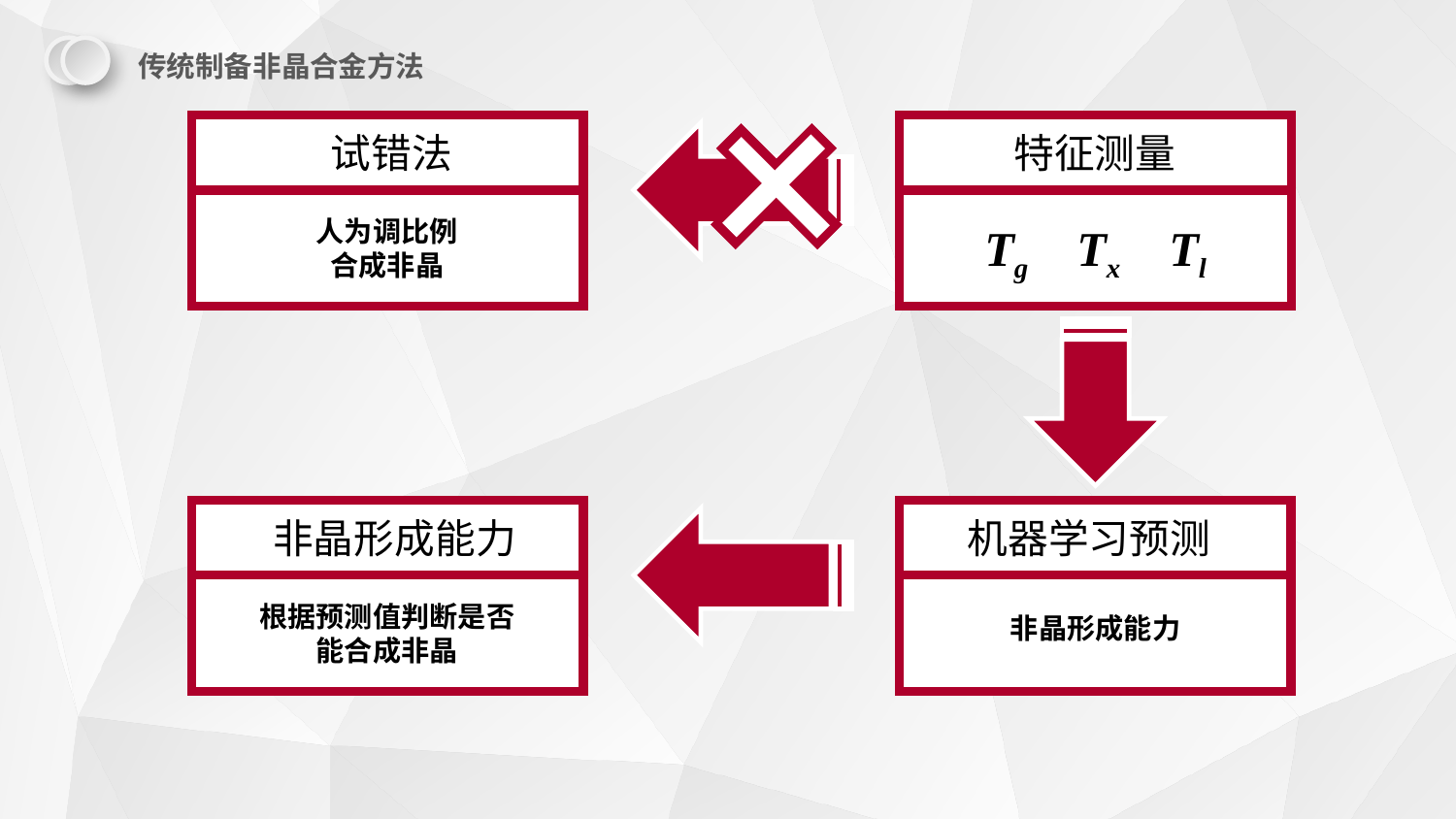

传统制备非晶合金方法

试错法
人为调比例
合成非晶

特征测量

Tg    Tx    Tl

非晶形成能力
根据预测值判断是否能合成非晶

机器学习预测
非晶形成能力